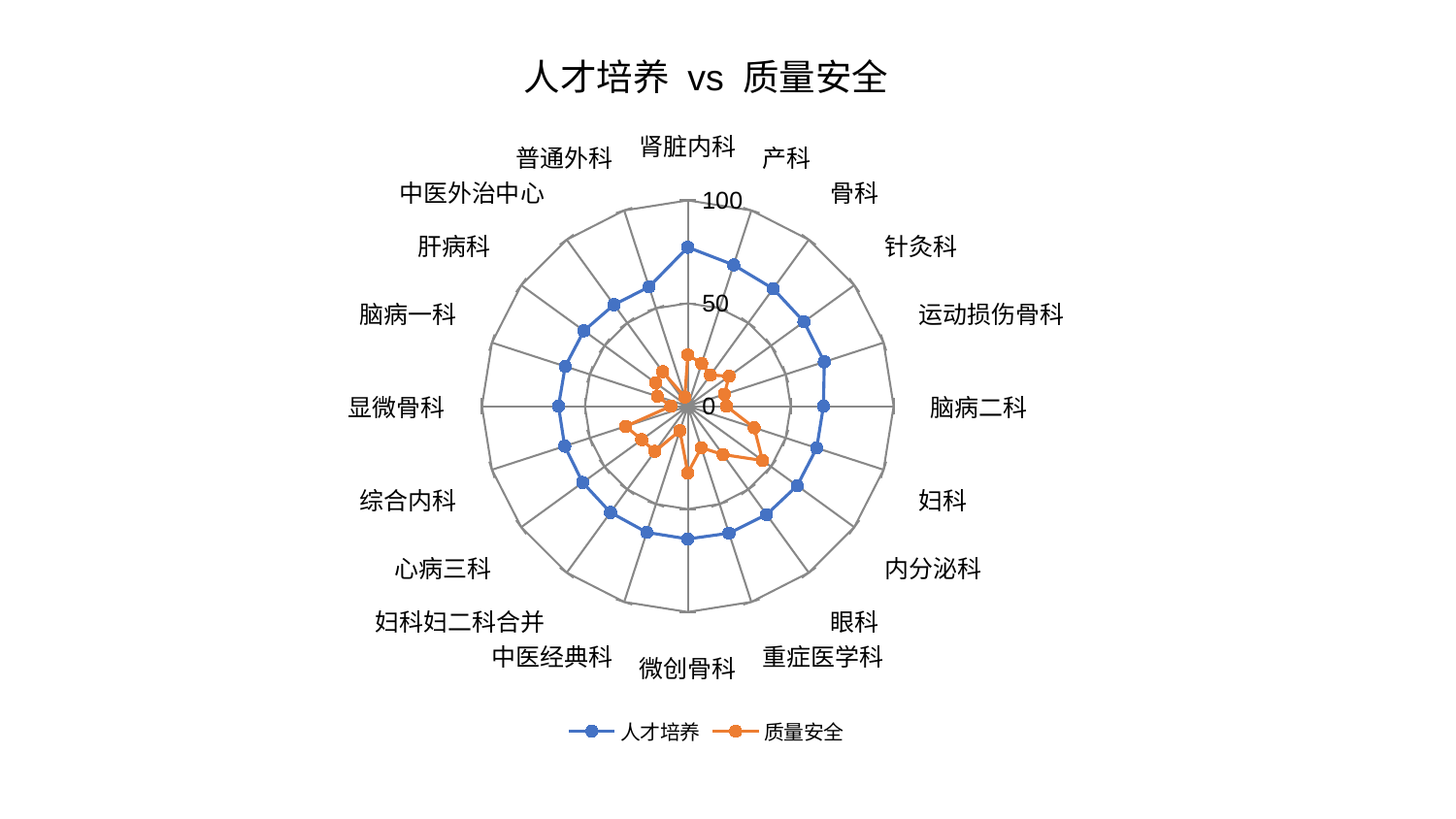

### Chart: 人才培养 vs 质量安全

| Category | 人才培养 | 质量安全 |
|---|---|---|
| 肾脏内科 | 77.20638297849611 | 24.956534690942966 |
| 产科 | 72.16720718812475 | 21.850519225200674 |
| 骨科 | 70.57291016743956 | 18.69707923946725 |
| 针灸科 | 69.7675589166502 | 24.819987922509988 |
| 运动损伤骨科 | 69.75122554811952 | 18.71582887966112 |
| 脑病二科 | 65.91367109105393 | 18.785606719598583 |
| 妇科 | 65.84851364891658 | 33.940054871574844 |
| 内分泌科 | 65.7033658383025 | 44.92404594241911 |
| 眼科 | 65.12424414170617 | 29.076099163904882 |
| 重症医学科 | 64.88834422095063 | 21.245074280305015 |
| 微创骨科 | 64.51346262792462 | 32.45326983850201 |
| 中医经典科 | 64.46152830264931 | 12.515426271097414 |
| 妇科妇二科合并 | 63.860196689818615 | 27.15127131734335 |
| 心病三科 | 63.1061276958637 | 27.685604389787443 |
| 综合内科 | 62.86781755997959 | 31.714042912695607 |
| 显微骨科 | 62.7952994760746 | 8.21564193797686 |
| 脑病一科 | 62.58991034184563 | 15.512269862080899 |
| 肝病科 | 62.345356533663384 | 19.331731106195004 |
| 中医外治中心 | 60.96463526596043 | 20.77550454737652 |
| 普通外科 | 60.93069875161073 | 4.640787194268699 |
84